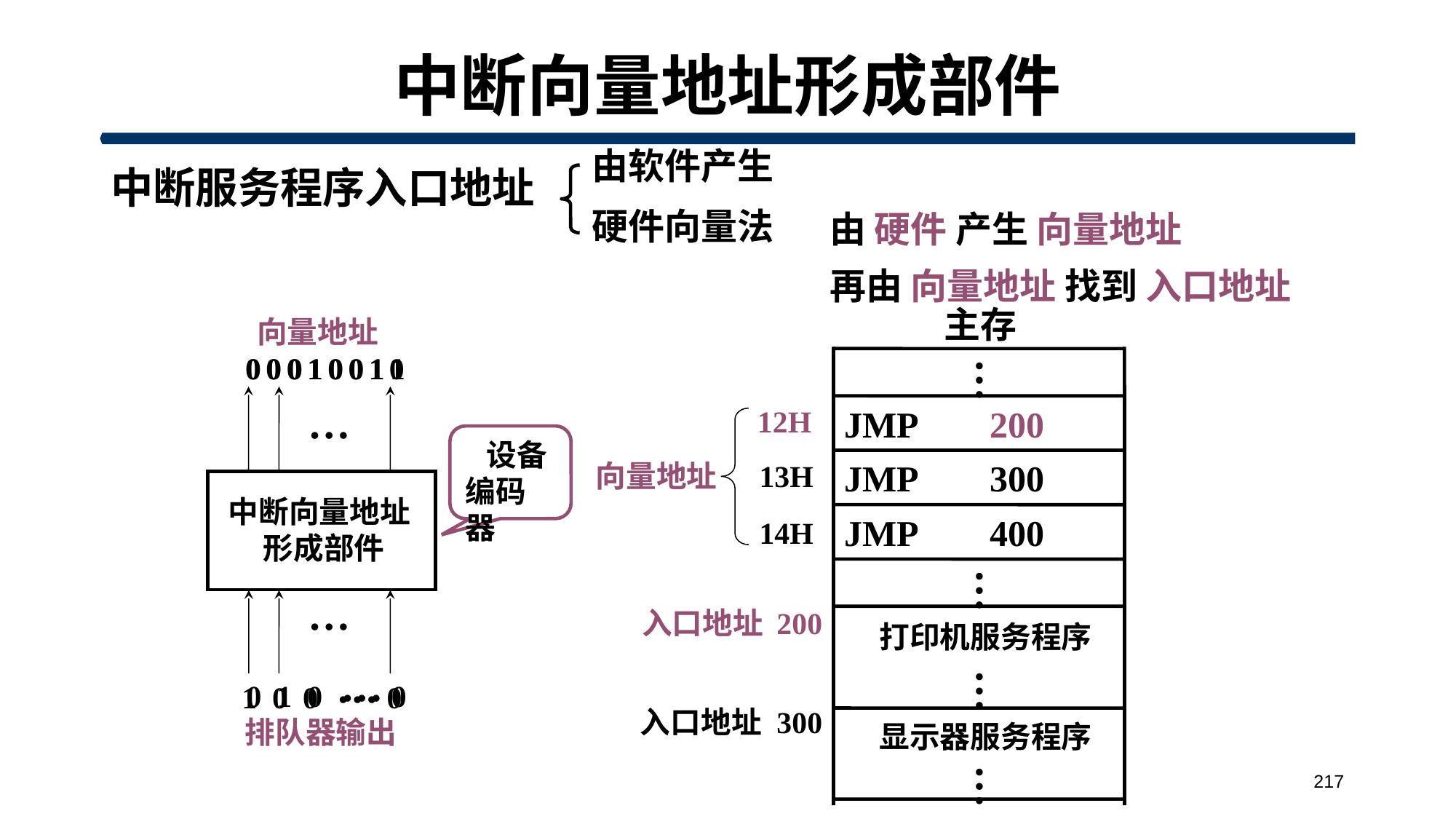

# 中断向量地址形成部件
由软件产生
硬件向量法
中断服务程序入口地址

由 硬件 产生 向量地址
再由 向量地址 找到 入口地址
主存

…

JMP        200

JMP        300

JMP        400

…

 打印机服务程序

…
 显示器服务程序

…

12H

向量地址
13H
14H
入口地址
200
入口地址
300
向量地址

…
0
0
0
1
0
0
1
0
…
1  0  0         0
0
0
0
1
0
0
1
1
…
0  1  0         0
  设备
编码器

中断向量地址
    形成部件
…

排队器输出
217